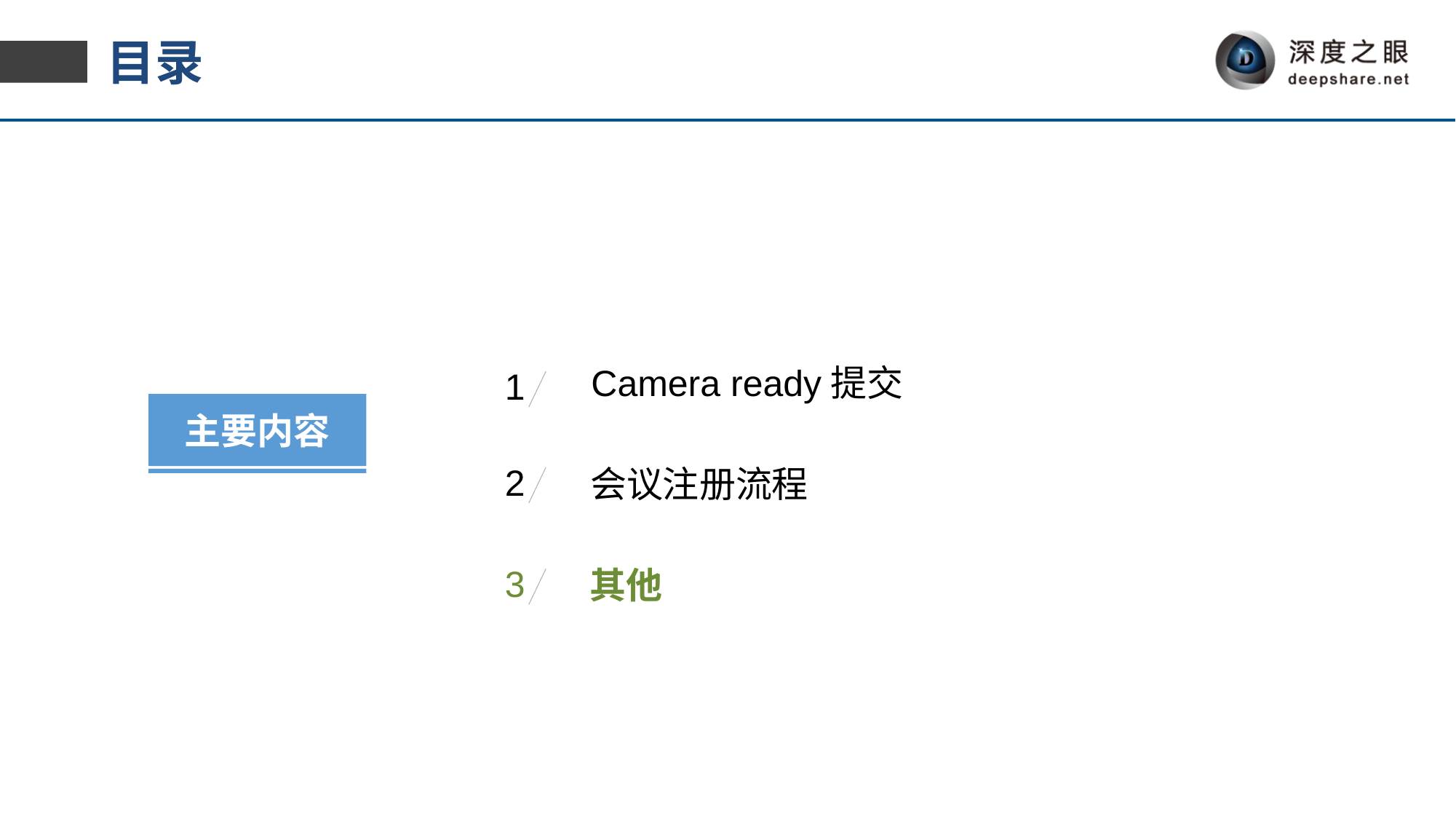

目录

Camera ready提交
1
主要内容
2
会议注册流程

3
其他